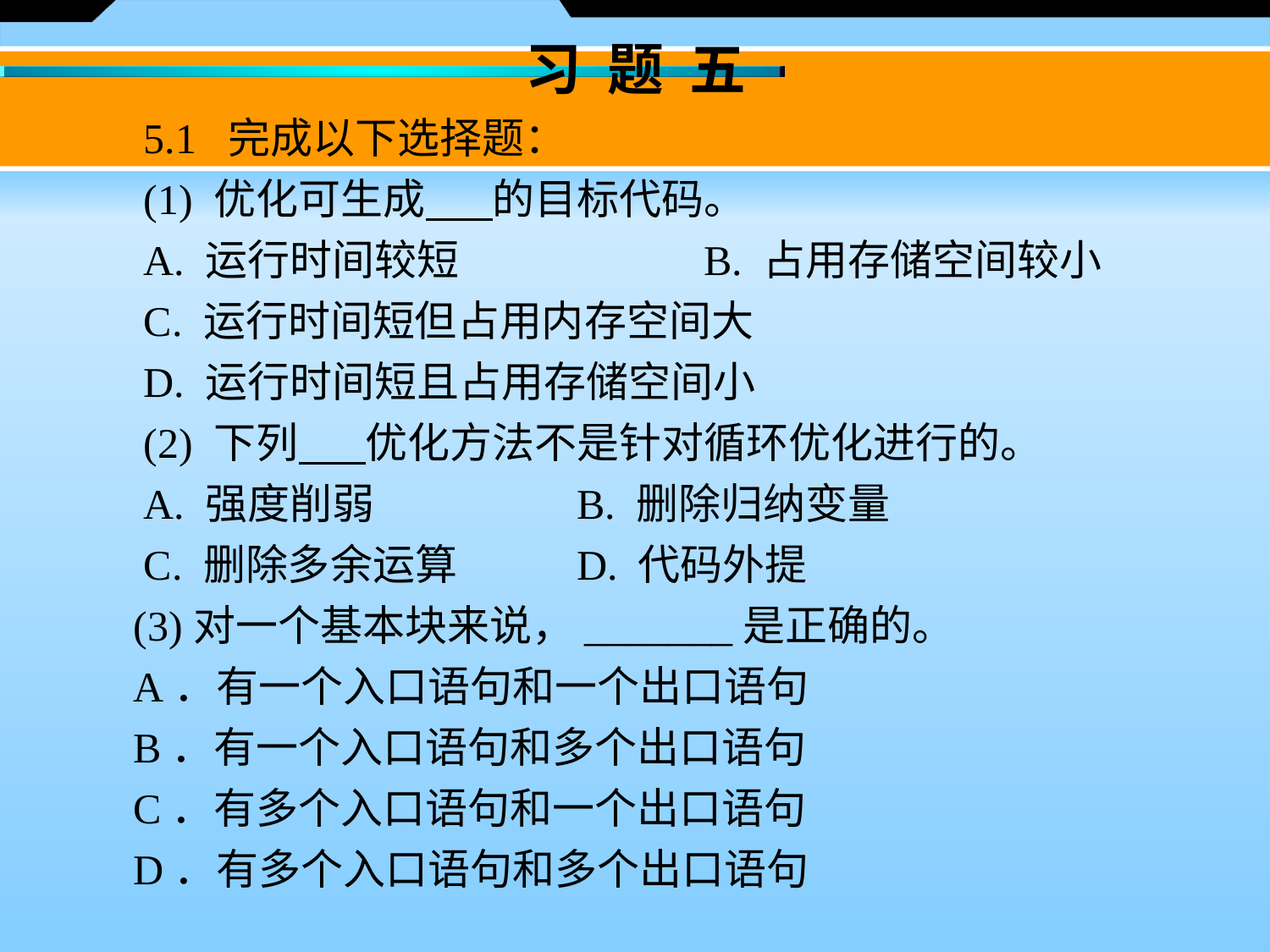

习  题  五
　　5.1  完成以下选择题：
　　(1) 优化可生成       的目标代码。
　　A. 运行时间较短                 	 B. 占用存储空间较小
　　C. 运行时间短但占用内存空间大
　　D. 运行时间短且占用存储空间小
　　(2) 下列       优化方法不是针对循环优化进行的。
　　A. 强度削弱   		 B. 删除归纳变量
　　C. 删除多余运算    	 D. 代码外提
        (3)对一个基本块来说，_______是正确的。
        A．有一个入口语句和一个出口语句
        B．有一个入口语句和多个出口语句
        C．有多个入口语句和一个出口语句
        D．有多个入口语句和多个出口语句